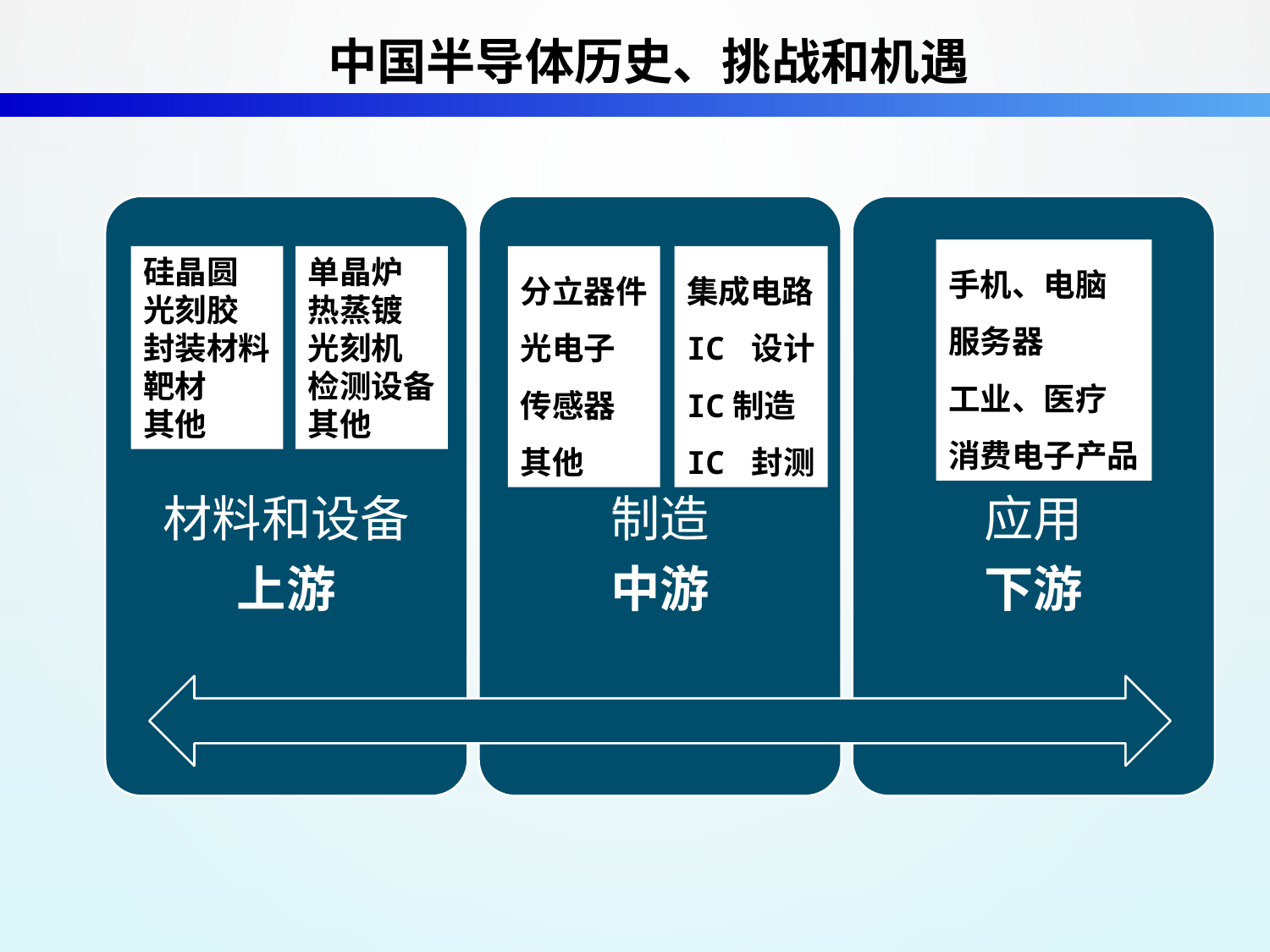

中国半导体历史、挑战和机遇
材料和设备
上游
制造
中游
应用
下游

手机、电脑
服务器
工业、医疗
消费电子产品
硅晶圆
光刻胶
封装材料
靶材
其他
单晶炉
热蒸镀
光刻机
检测设备
其他
分立器件
光电子
传感器
其他
集成电路
IC 设计
IC制造
IC 封测